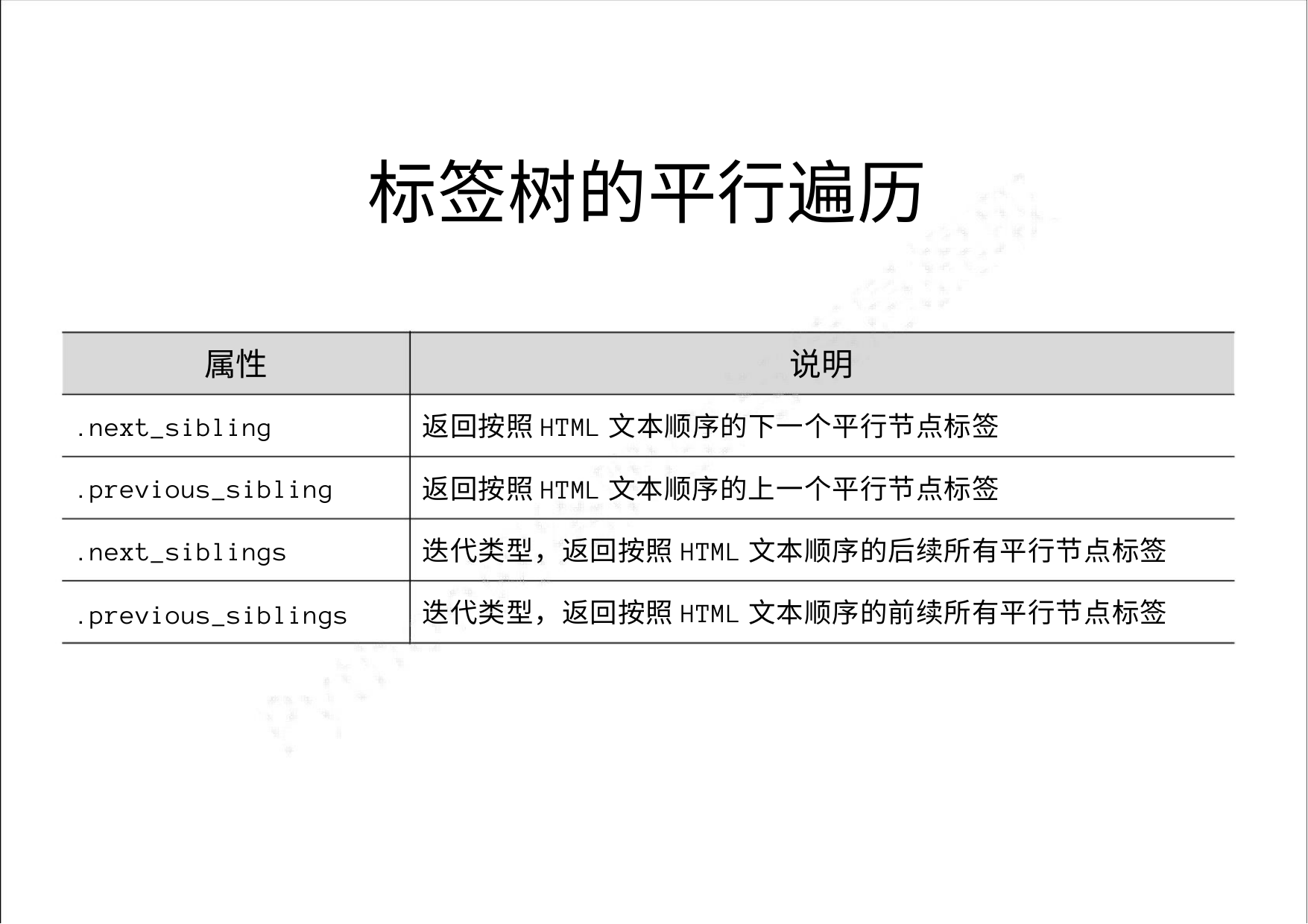

标签树的平行遍历
属性
说明
返回按照HTML文本顺序的下一个平行节点标签
返回按照HTML文本顺序的上一个平行节点标签
迭代类型，返回按照HTML文本顺序的后续所有平行节点标签
迭代类型，返回按照HTML文本顺序的前续所有平行节点标签
.next_sibling
.previous_sibling
.next_siblings
.previous_siblings